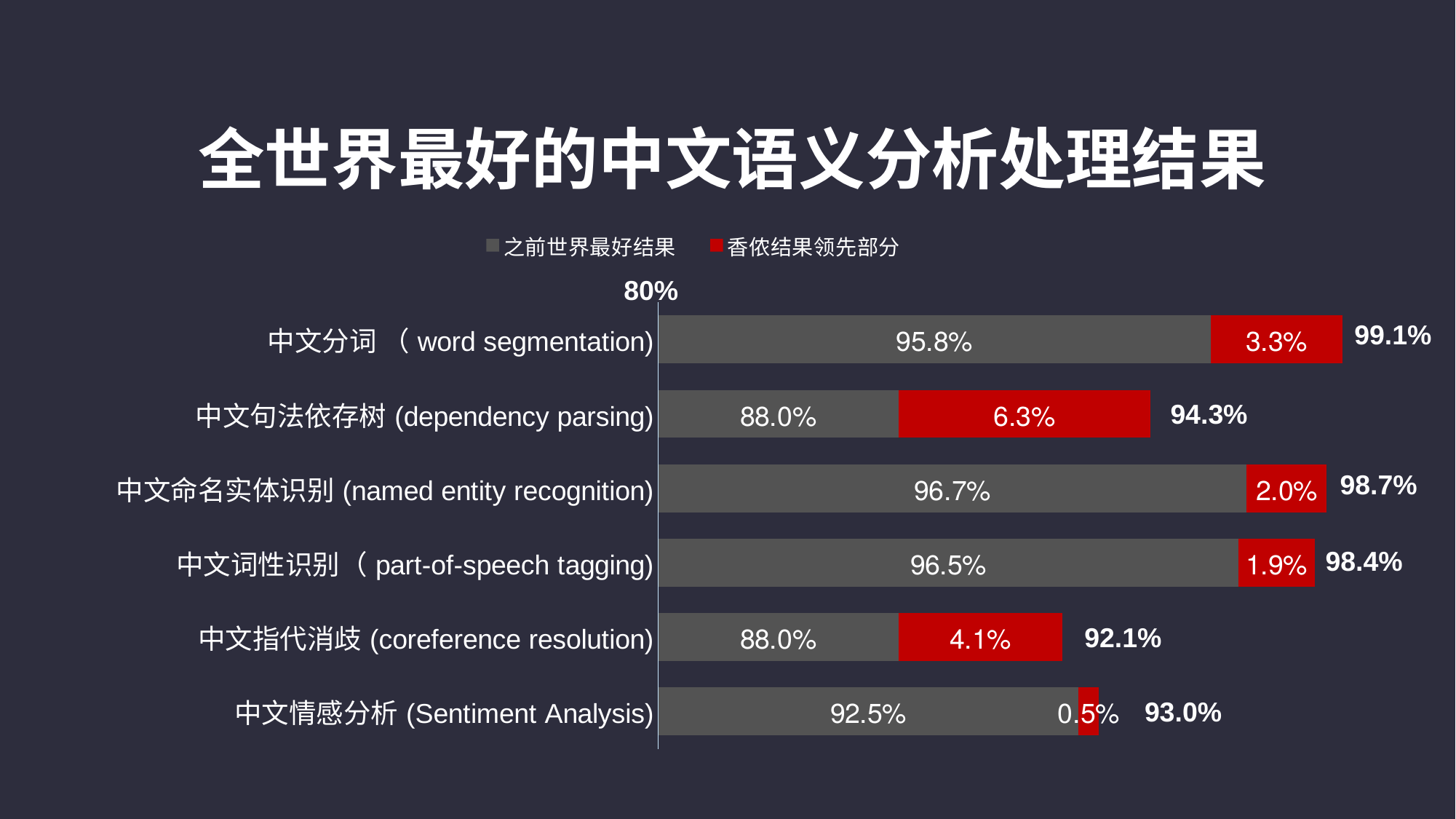

全世界最好的中文语义分析处理结果

### Chart

| Category | 之前世界最好结果 | 香侬结果领先部分 |
|---|---|---|
| 中文情感分析(Sentiment Analysis) | 0.925 | 0.005 |
| 中文指代消歧(coreference resolution) | 0.88 | 0.041 |
| 中文词性识别（part-of-speech tagging) | 0.965 | 0.019 |
| 中文命名实体识别(named entity recognition) | 0.967 | 0.02 |
| 中文句法依存树(dependency parsing) | 0.88 | 0.063 |
| 中文分词 （word segmentation) | 0.958 | 0.033 |
80%
99.1%
94.3%
98.7%
98.4%
92.1%
93.0%
55